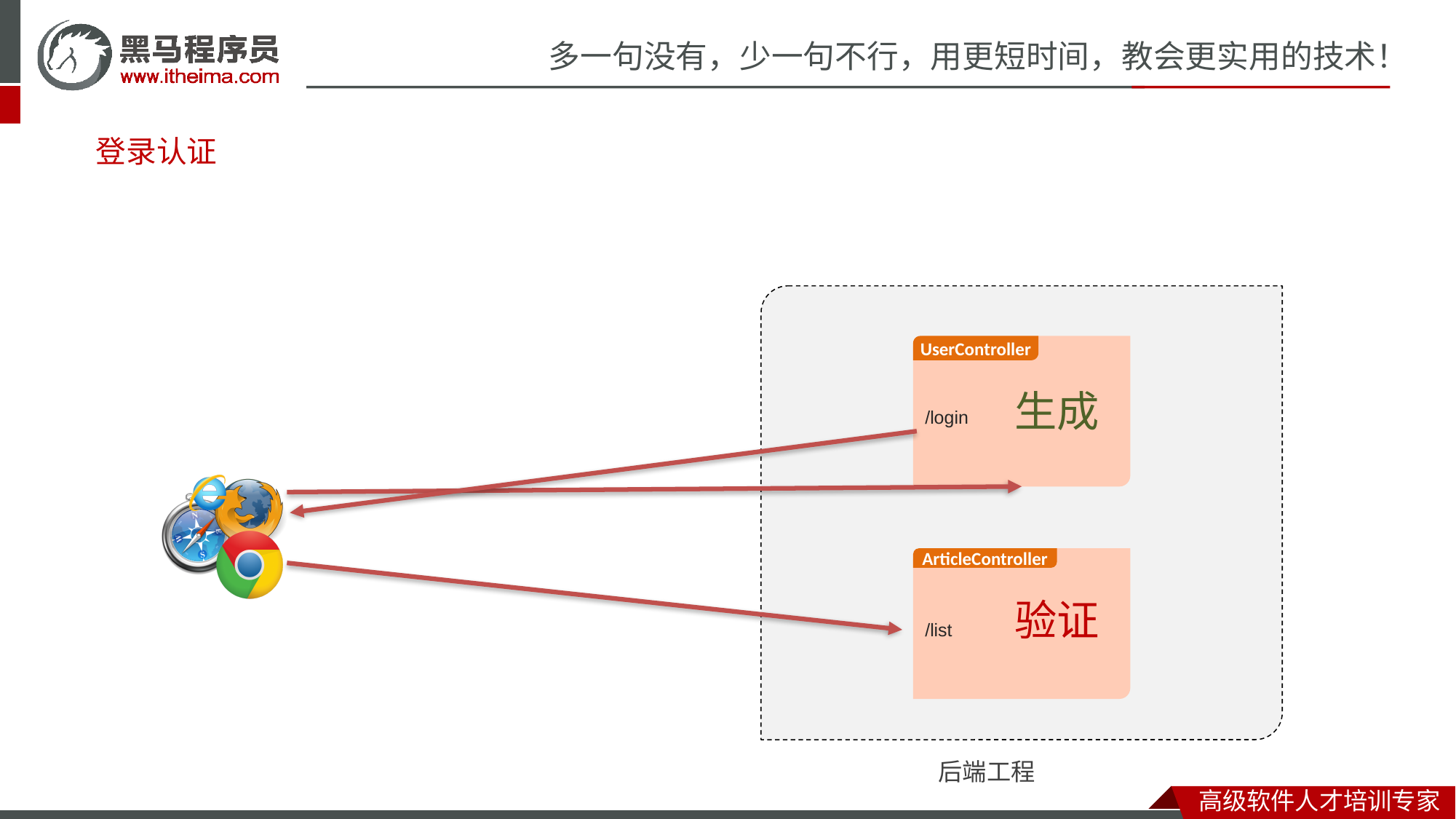

# 登录认证

后端工程
/login
UserController
生成

/list
ArticleController
验证